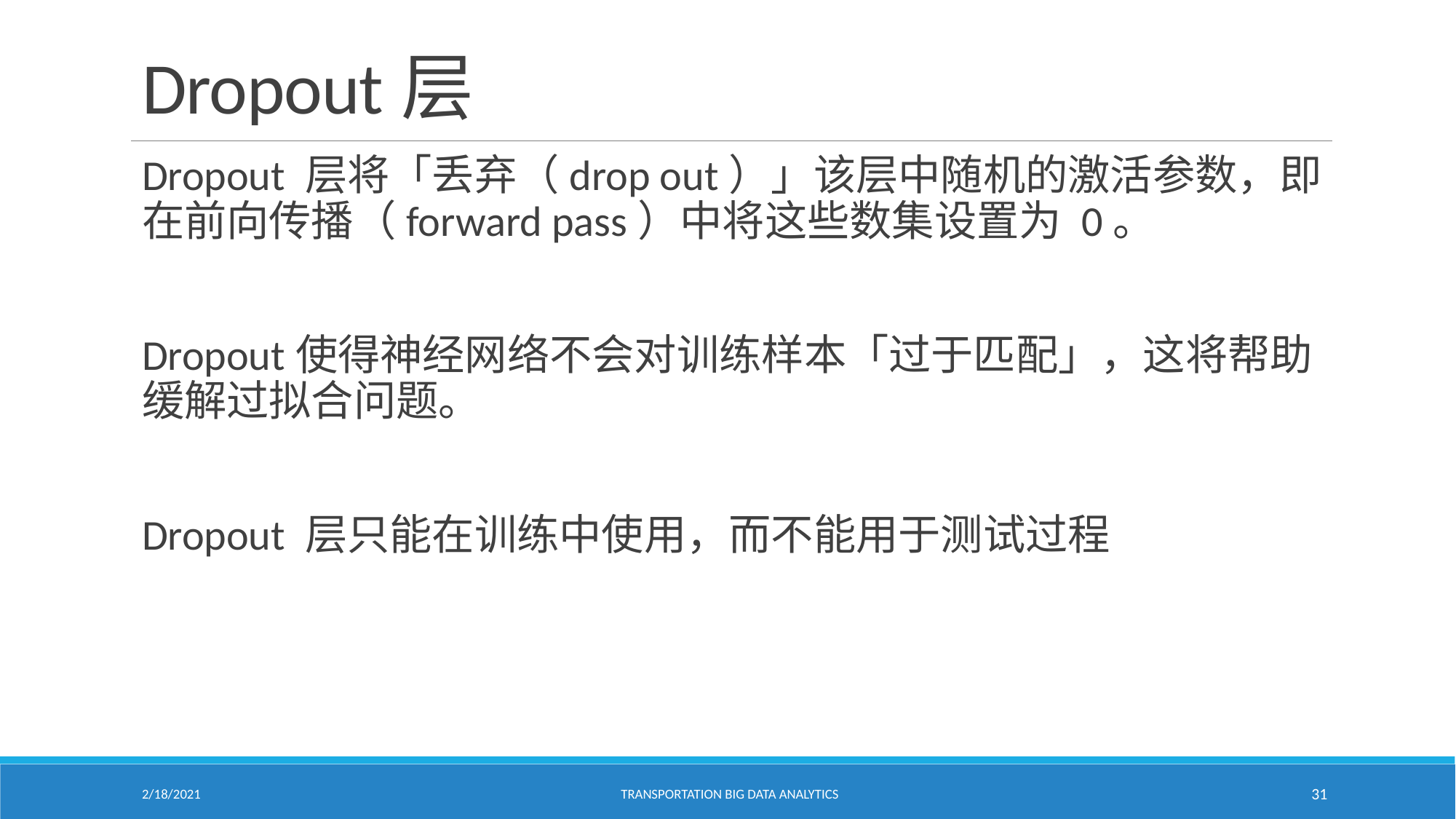

# Dropout层
Dropout 层将「丢弃（drop out）」该层中随机的激活参数，即在前向传播（forward pass）中将这些数集设置为 0。

Dropout使得神经网络不会对训练样本「过于匹配」，这将帮助缓解过拟合问题。

Dropout 层只能在训练中使用，而不能用于测试过程
2/18/2021
Transportation Big Data Analytics
31